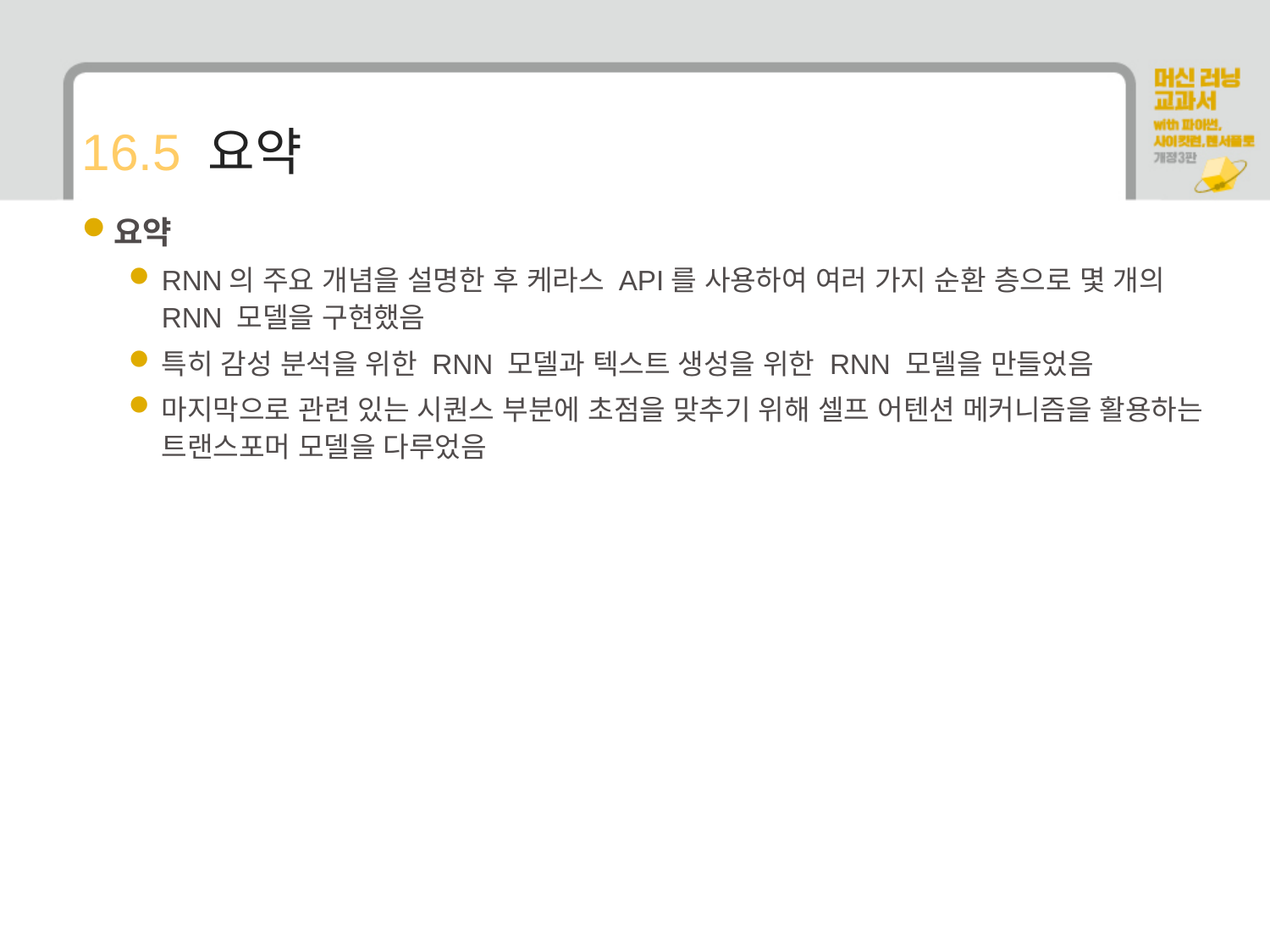

# 16.5 요약
요약
RNN의 주요 개념을 설명한 후 케라스 API를 사용하여 여러 가지 순환 층으로 몇 개의 RNN 모델을 구현했음
특히 감성 분석을 위한 RNN 모델과 텍스트 생성을 위한 RNN 모델을 만들었음
마지막으로 관련 있는 시퀀스 부분에 초점을 맞추기 위해 셀프 어텐션 메커니즘을 활용하는 트랜스포머 모델을 다루었음